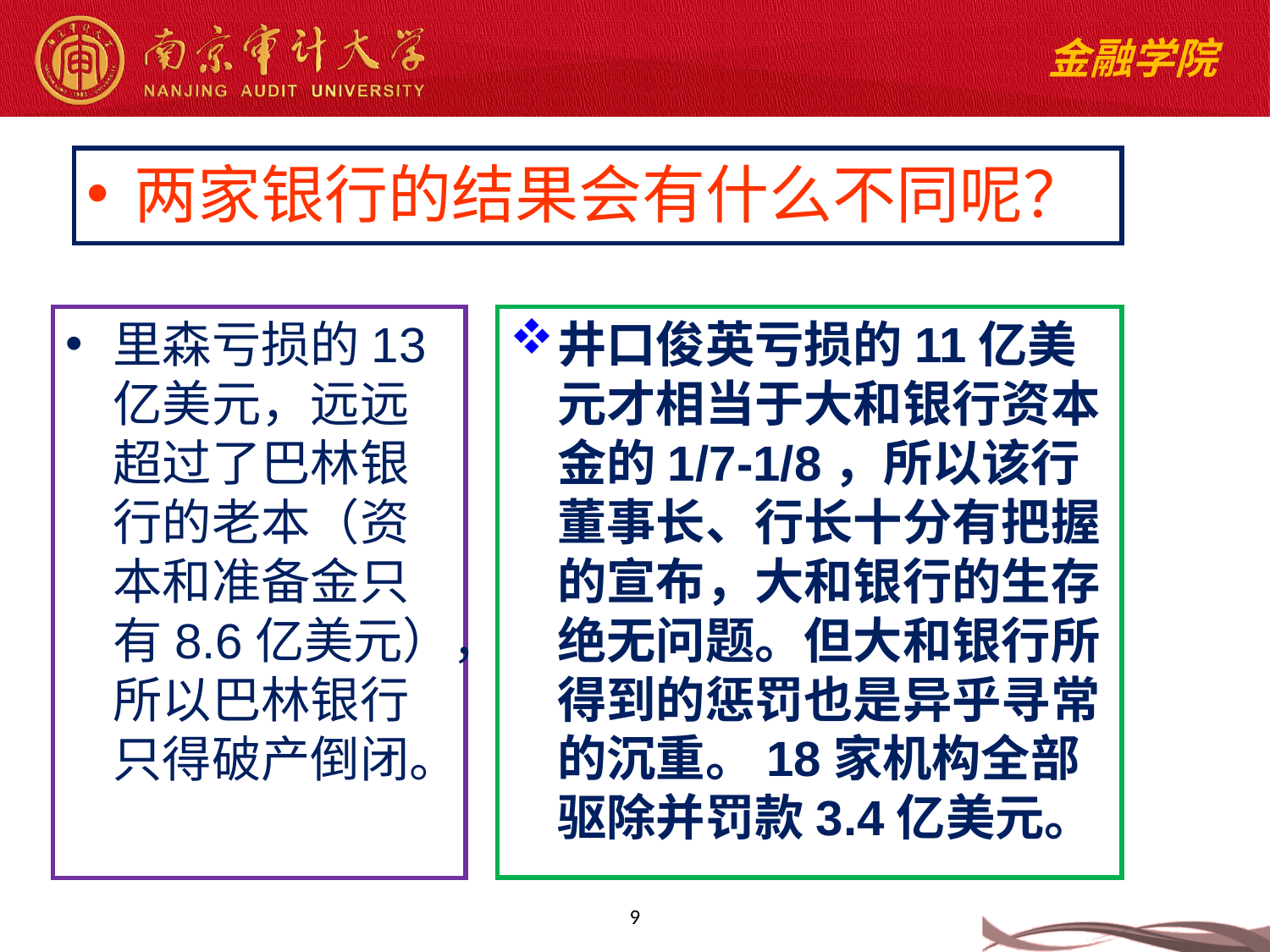

两家银行的结果会有什么不同呢？
里森亏损的13亿美元，远远超过了巴林银行的老本（资本和准备金只有8.6亿美元），所以巴林银行只得破产倒闭。

井口俊英亏损的11亿美元才相当于大和银行资本金的1/7-1/8，所以该行董事长、行长十分有把握的宣布，大和银行的生存绝无问题。但大和银行所得到的惩罚也是异乎寻常的沉重。18家机构全部驱除并罚款3.4亿美元。

9